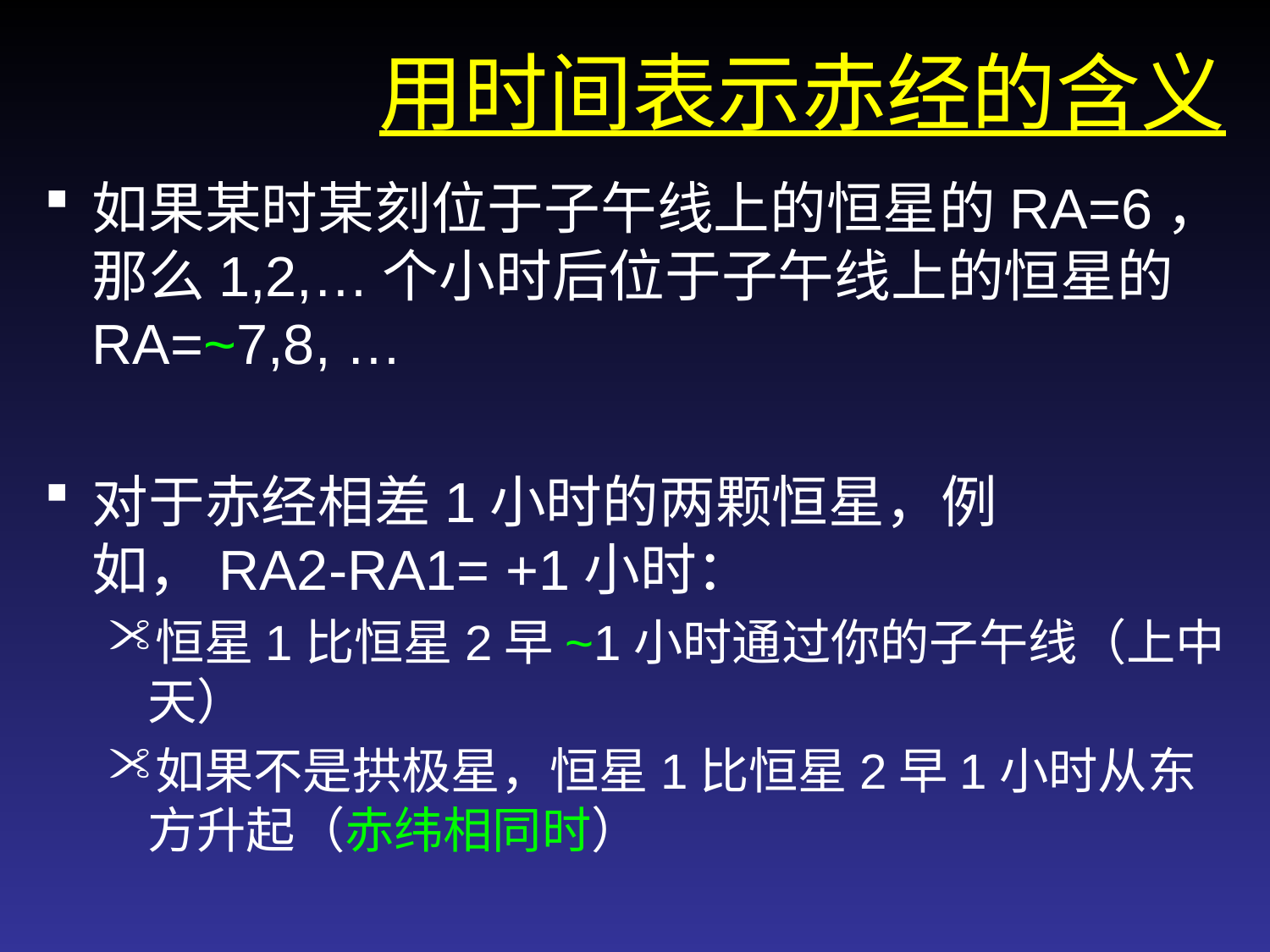

用时间表示赤经的含义
如果某时某刻位于子午线上的恒星的RA=6，那么1,2,…个小时后位于子午线上的恒星的RA=~7,8, …

对于赤经相差1小时的两颗恒星，例如，RA2-RA1= +1小时：
恒星1比恒星2早~1小时通过你的子午线（上中天）
如果不是拱极星，恒星1比恒星2早1小时从东方升起（赤纬相同时）